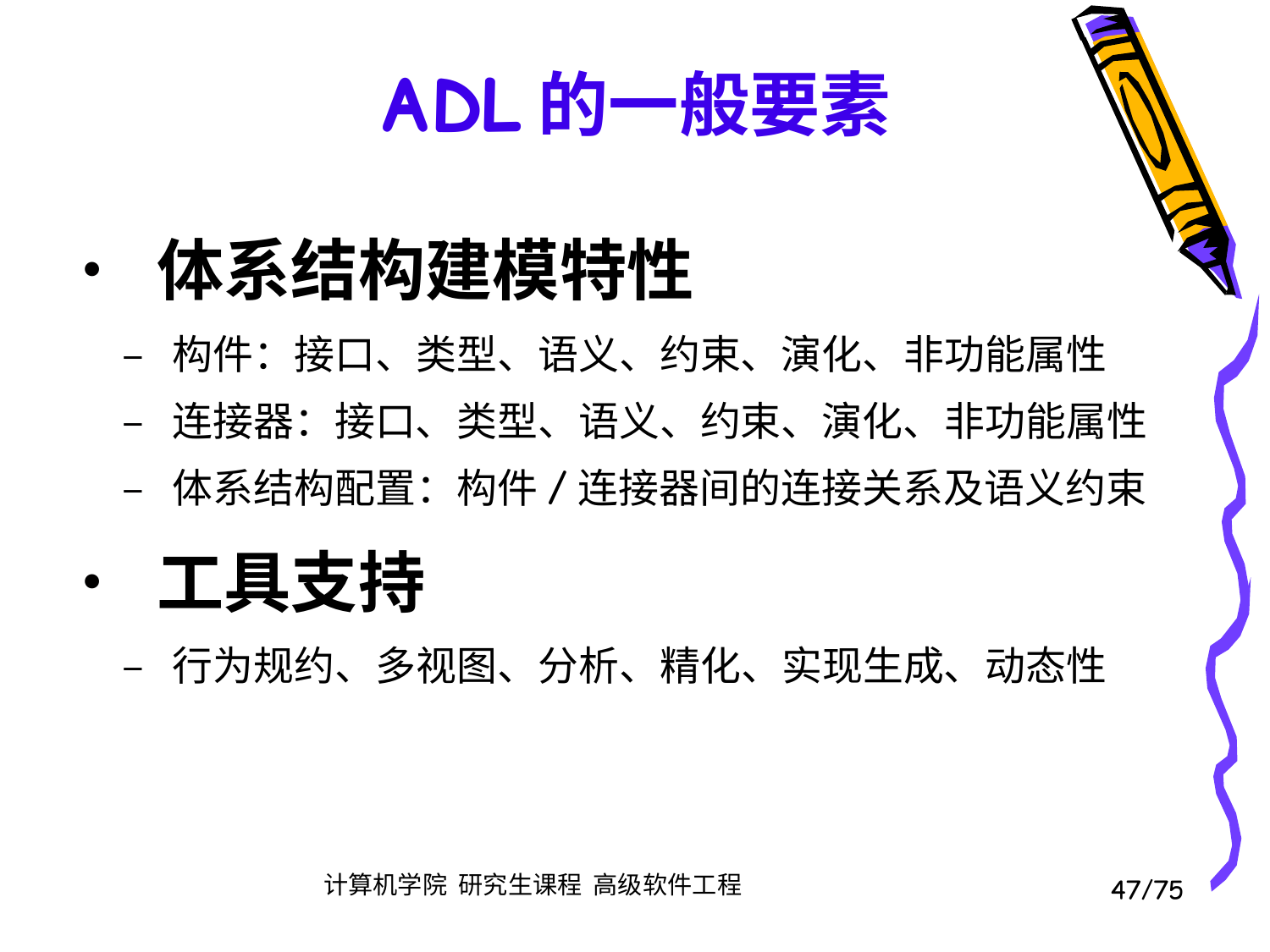

ADL的一般要素

• 体系结构建模特性
	–  构件：接口、类型、语义、约束、演化、非功能属性
	–  连接器：接口、类型、语义、约束、演化、非功能属性
	–  体系结构配置：构件/连接器间的连接关系及语义约束
• 工具支持
	–  行为规约、多视图、分析、精化、实现生成、动态性

47/75
计算机学院  研究生课程  高级软件工程